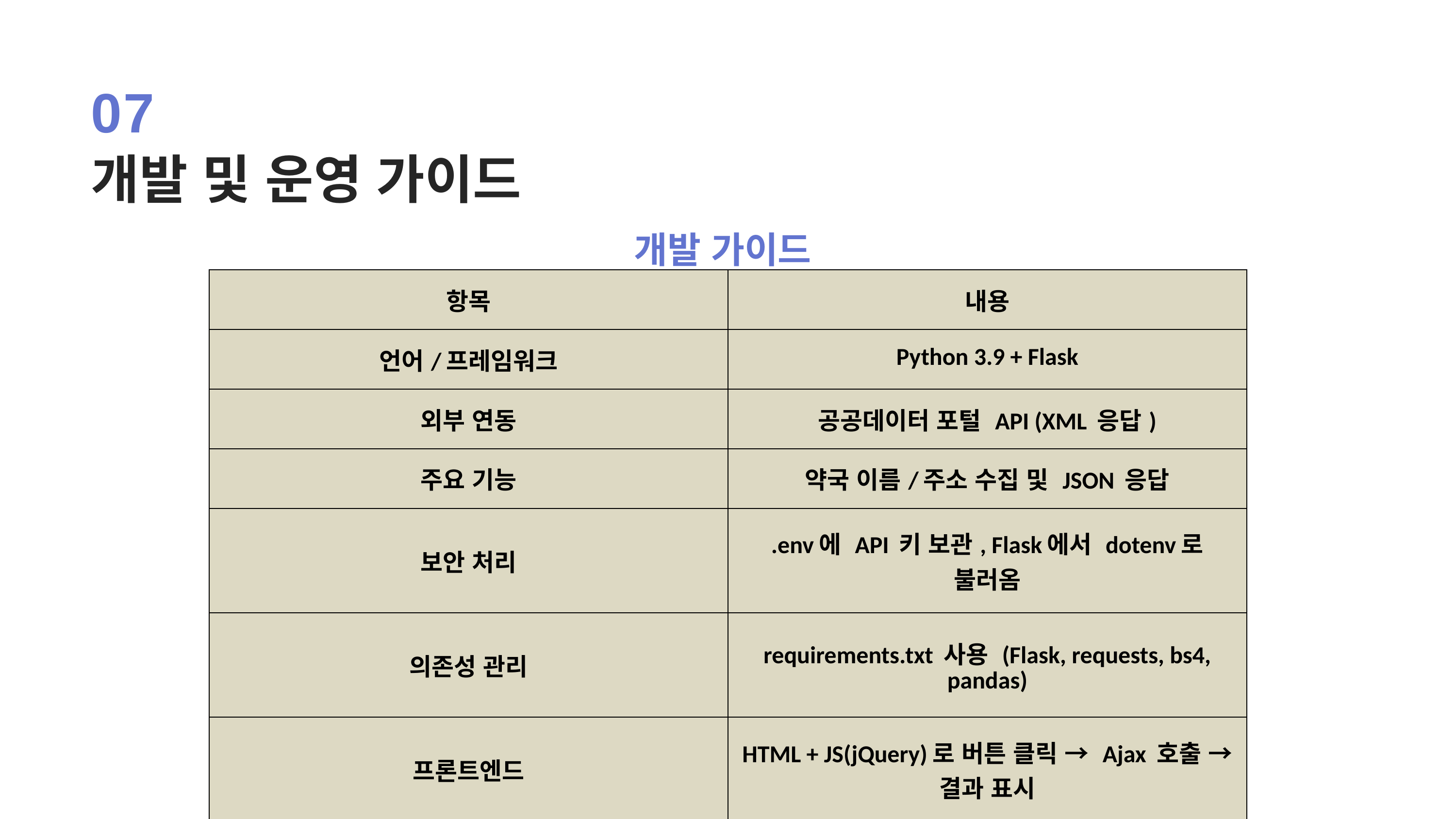

07
개발 및 운영 가이드
개발 가이드
| 항목 | 내용 |
| --- | --- |
| 언어/프레임워크 | Python 3.9 + Flask |
| 외부 연동 | 공공데이터 포털 API (XML 응답) |
| 주요 기능 | 약국 이름/주소 수집 및 JSON 응답 |
| 보안 처리 | .env에 API 키 보관, Flask에서 dotenv로 불러옴 |
| 의존성 관리 | requirements.txt 사용 (Flask, requests, bs4, pandas) |
| 프론트엔드 | HTML + JS(jQuery)로 버튼 클릭 → Ajax 호출 → 결과 표시 |